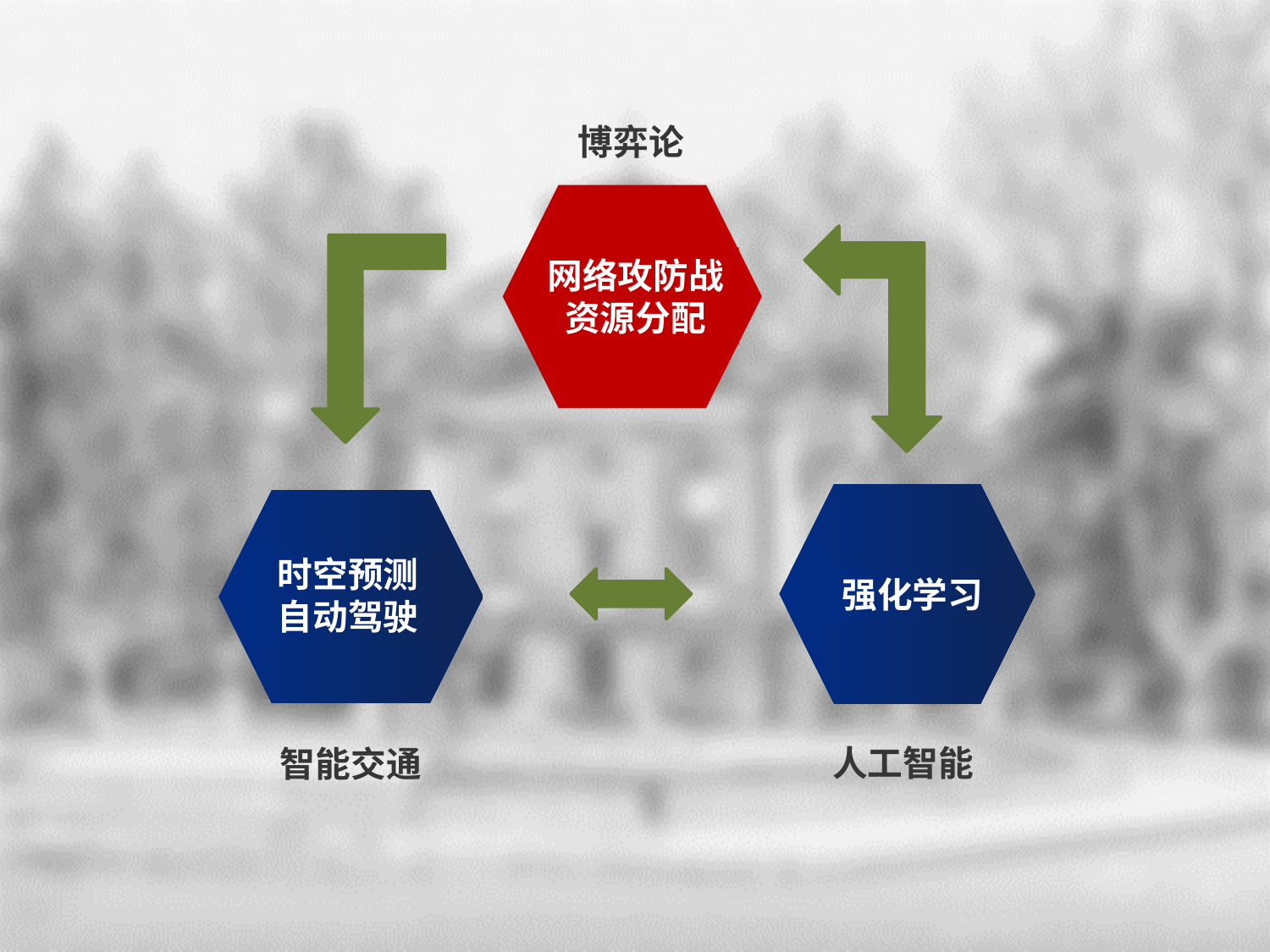

博弈论

网络攻防战
资源分配

强化学习

时空预测
自动驾驶

人工智能
智能交通